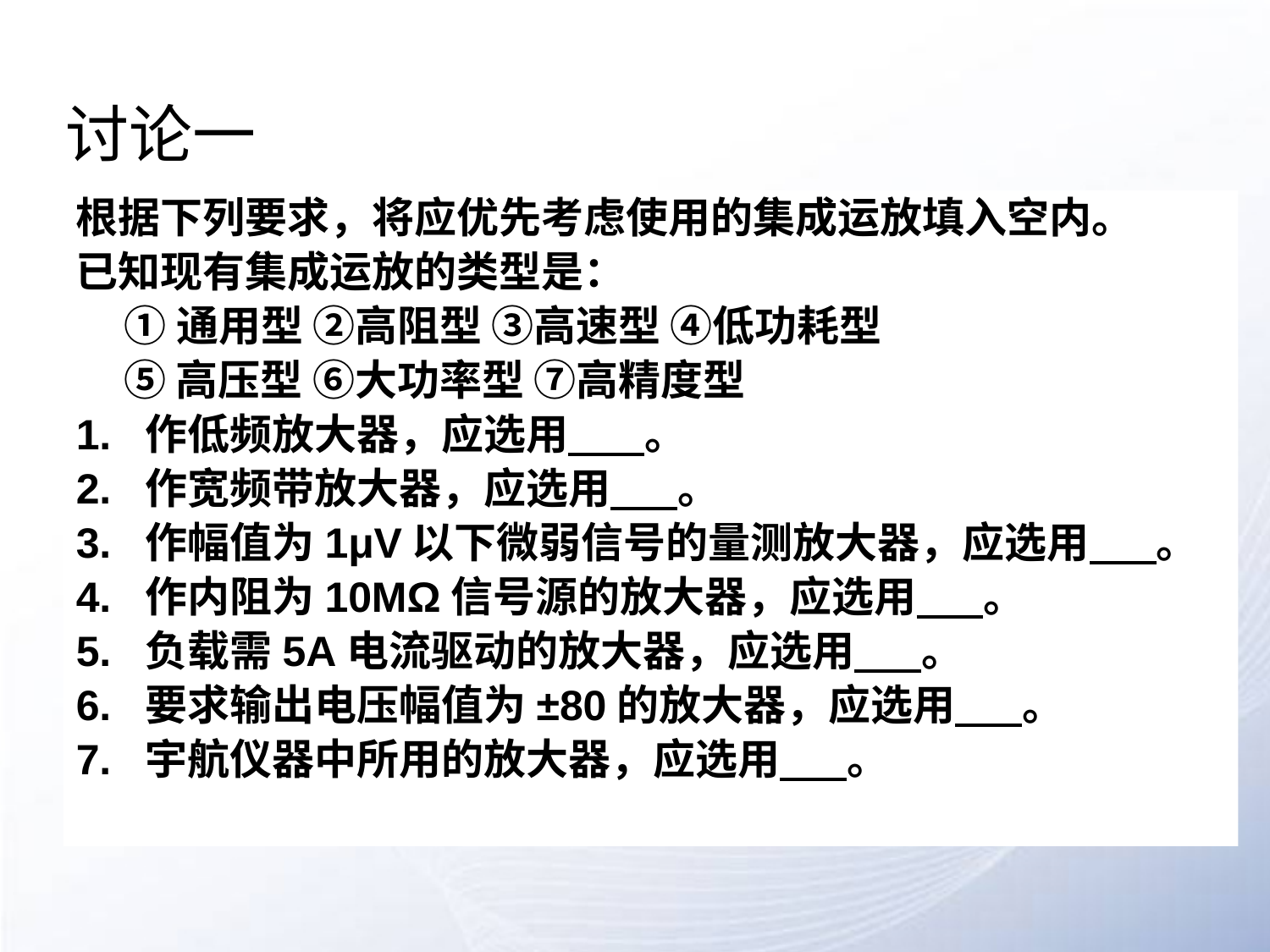

# 讨论一
根据下列要求，将应优先考虑使用的集成运放填入空内。
已知现有集成运放的类型是：
     ①通用型 ②高阻型 ③高速型 ④低功耗型
     ⑤高压型 ⑥大功率型 ⑦高精度型
1.  作低频放大器，应选用        。
2.  作宽频带放大器，应选用       。
3.  作幅值为1μV以下微弱信号的量测放大器，应选用       。
4.  作内阻为10MΩ信号源的放大器，应选用       。
5.  负载需5A电流驱动的放大器，应选用       。
6.  要求输出电压幅值为±80的放大器，应选用       。
7.  宇航仪器中所用的放大器，应选用       。